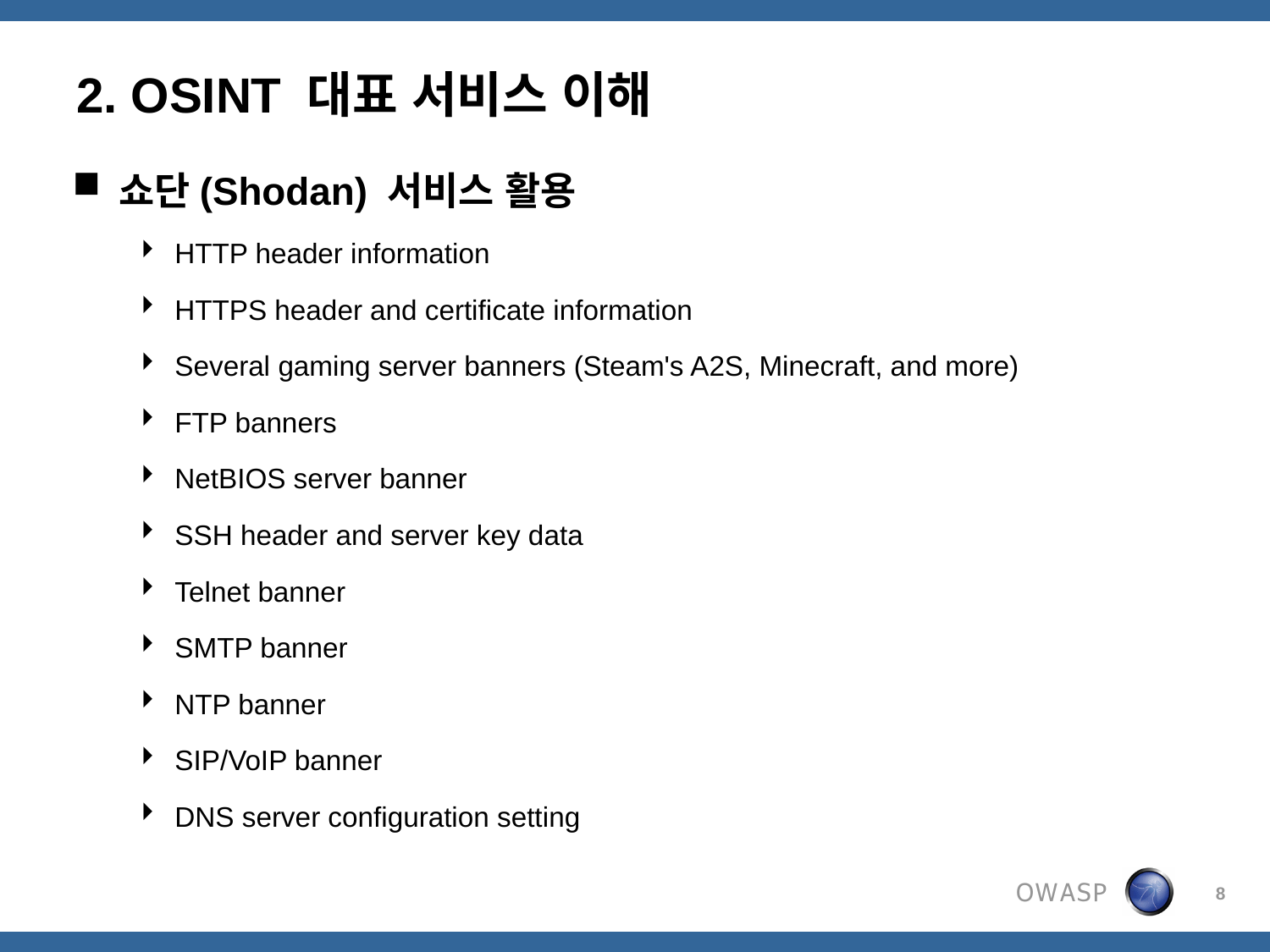

# 2. OSINT 대표 서비스 이해
쇼단(Shodan) 서비스 활용
HTTP header information
HTTPS header and certificate information
Several gaming server banners (Steam's A2S, Minecraft, and more)
FTP banners
NetBIOS server banner
SSH header and server key data
Telnet banner
SMTP banner
NTP banner
SIP/VoIP banner
DNS server configuration setting
8